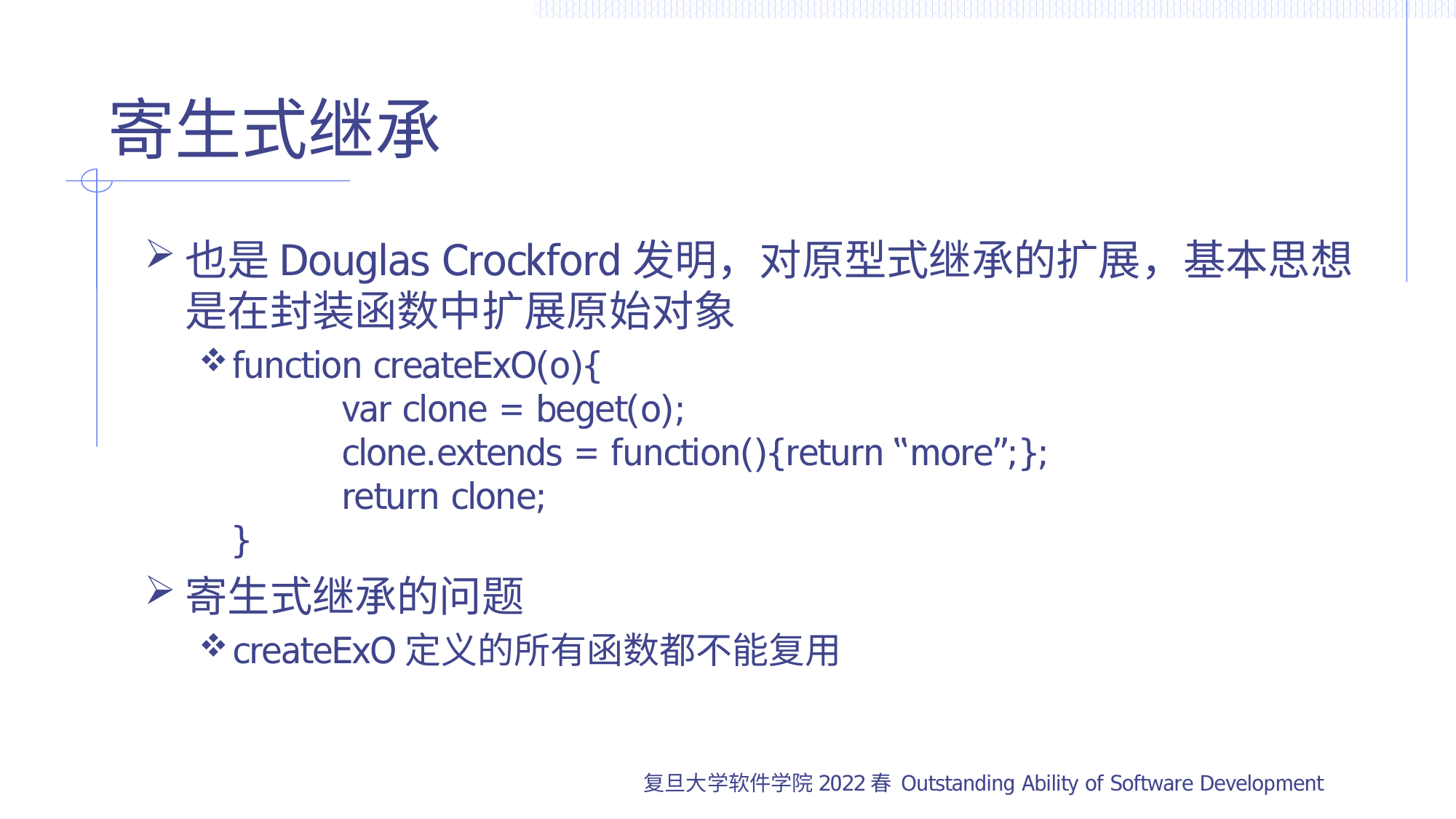

# 寄生式继承
也是Douglas Crockford发明，对原型式继承的扩展，基本思想是在封装函数中扩展原始对象
function createExO(o){
	var clone = beget(o);
	clone.extends = function(){return “more”;};
	return clone;
}
寄生式继承的问题
createExO定义的所有函数都不能复用